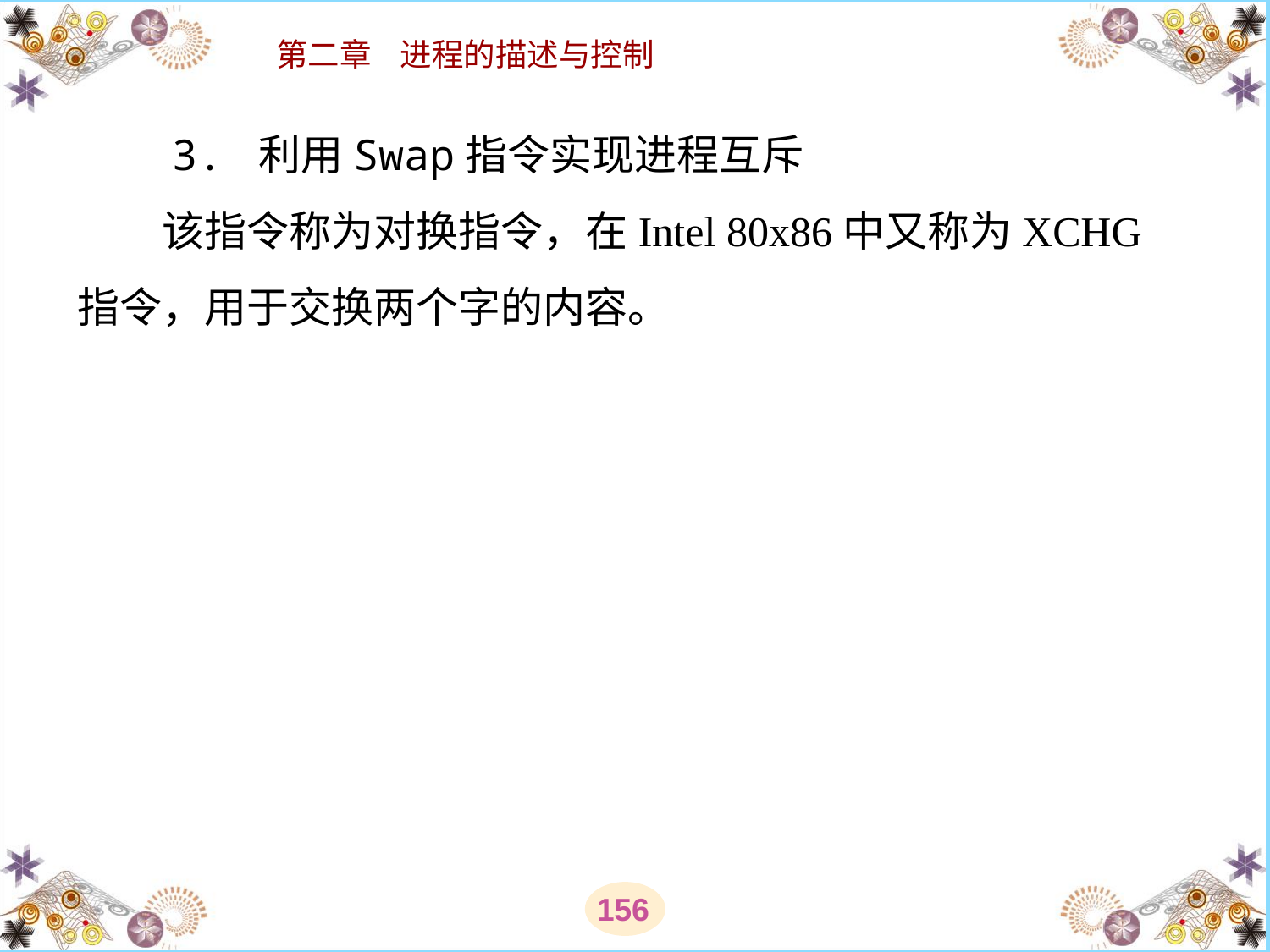

# 3. 利用Swap指令实现进程互斥 　　该指令称为对换指令，在Intel 80x86中又称为XCHG指令，用于交换两个字的内容。